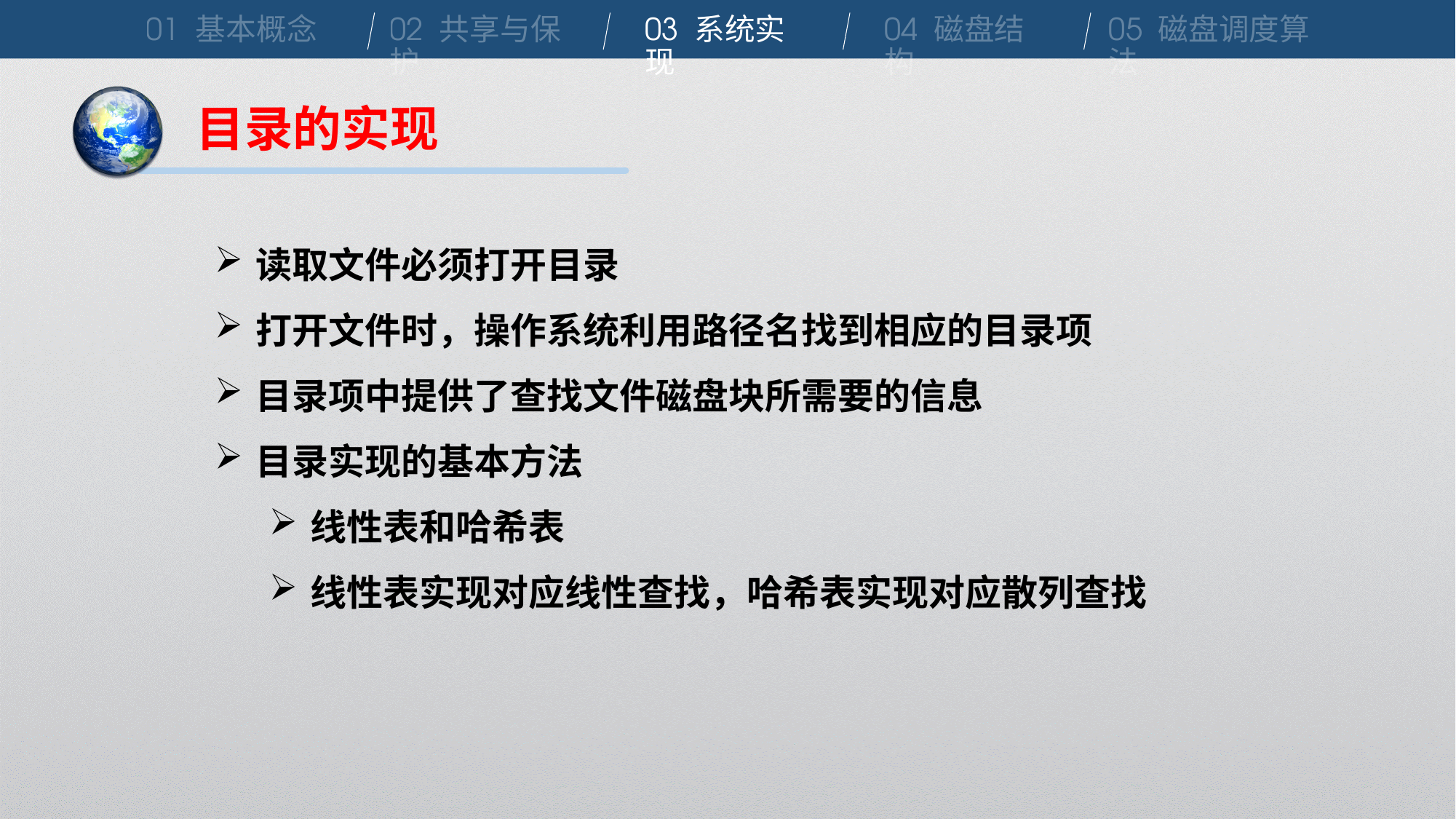

01 基本概念
02 共享与保护
03 系统实现
04 磁盘结构
05 磁盘调度算法
目录的实现
读取文件必须打开目录
打开文件时，操作系统利用路径名找到相应的目录项
目录项中提供了查找文件磁盘块所需要的信息
目录实现的基本方法
线性表和哈希表
线性表实现对应线性查找，哈希表实现对应散列查找